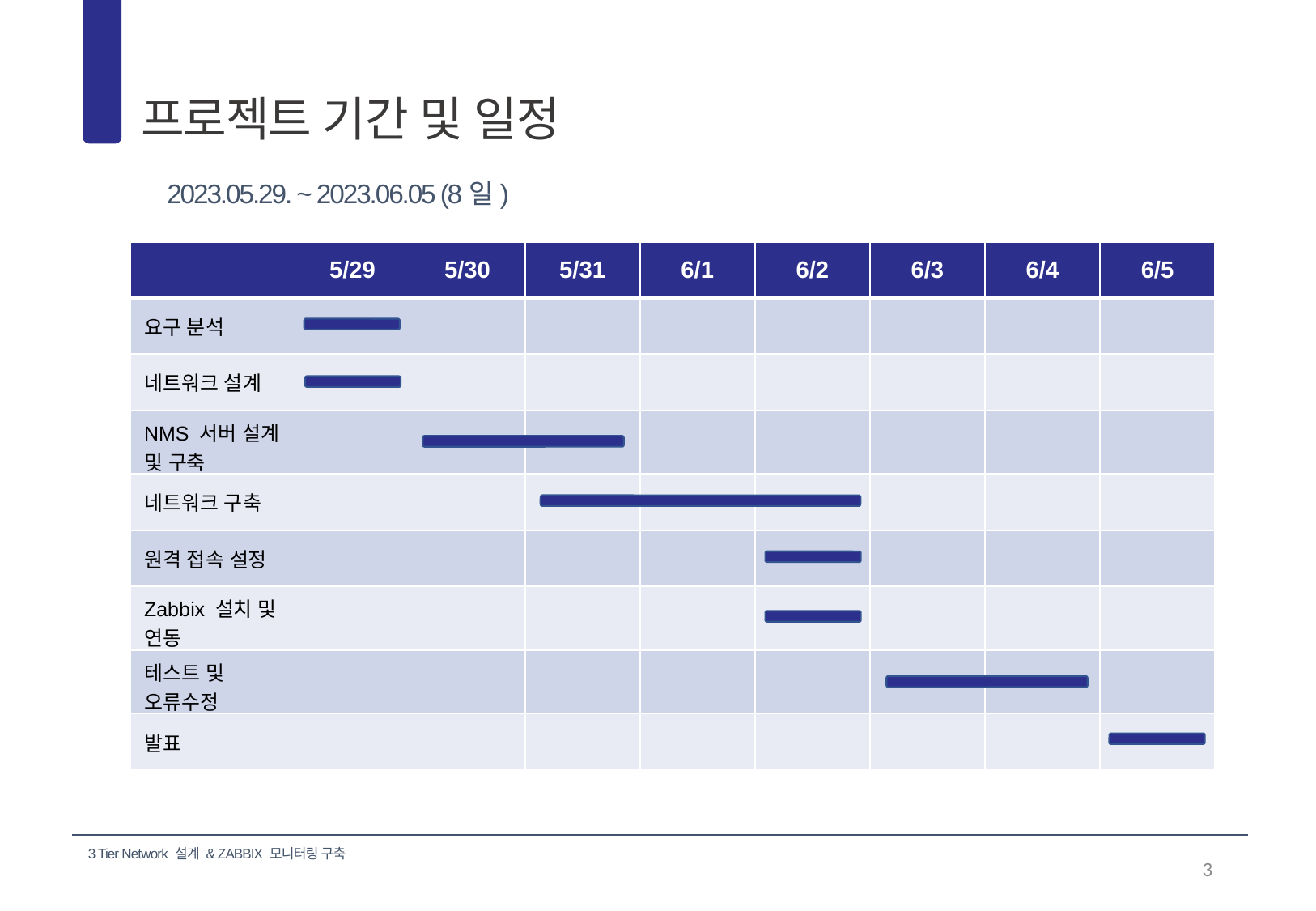

2,563
프로젝트 기간 및 일정
01
2023.05.29. ~ 2023.06.05 (8일)
|  | 5/29 | 5/30 | 5/31 | 6/1 | 6/2 | 6/3 | 6/4 | 6/5 |
| --- | --- | --- | --- | --- | --- | --- | --- | --- |
| 요구 분석 |  |  |  |  |  |  |  |  |
| 네트워크 설계 |  |  |  |  |  |  |  |  |
| NMS 서버 설계 및 구축 |  |  |  |  |  |  |  |  |
| 네트워크 구축 |  |  |  |  |  |  |  |  |
| 원격 접속 설정 |  |  |  |  |  |  |  |  |
| Zabbix 설치 및 연동 |  |  |  |  |  |  |  |  |
| 테스트 및 오류수정 |  |  |  |  |  |  |  |  |
| 발표 |  |  |  |  |  |  |  |  |

3
3 Tier Network 설계 & ZABBIX 모니터링 구축